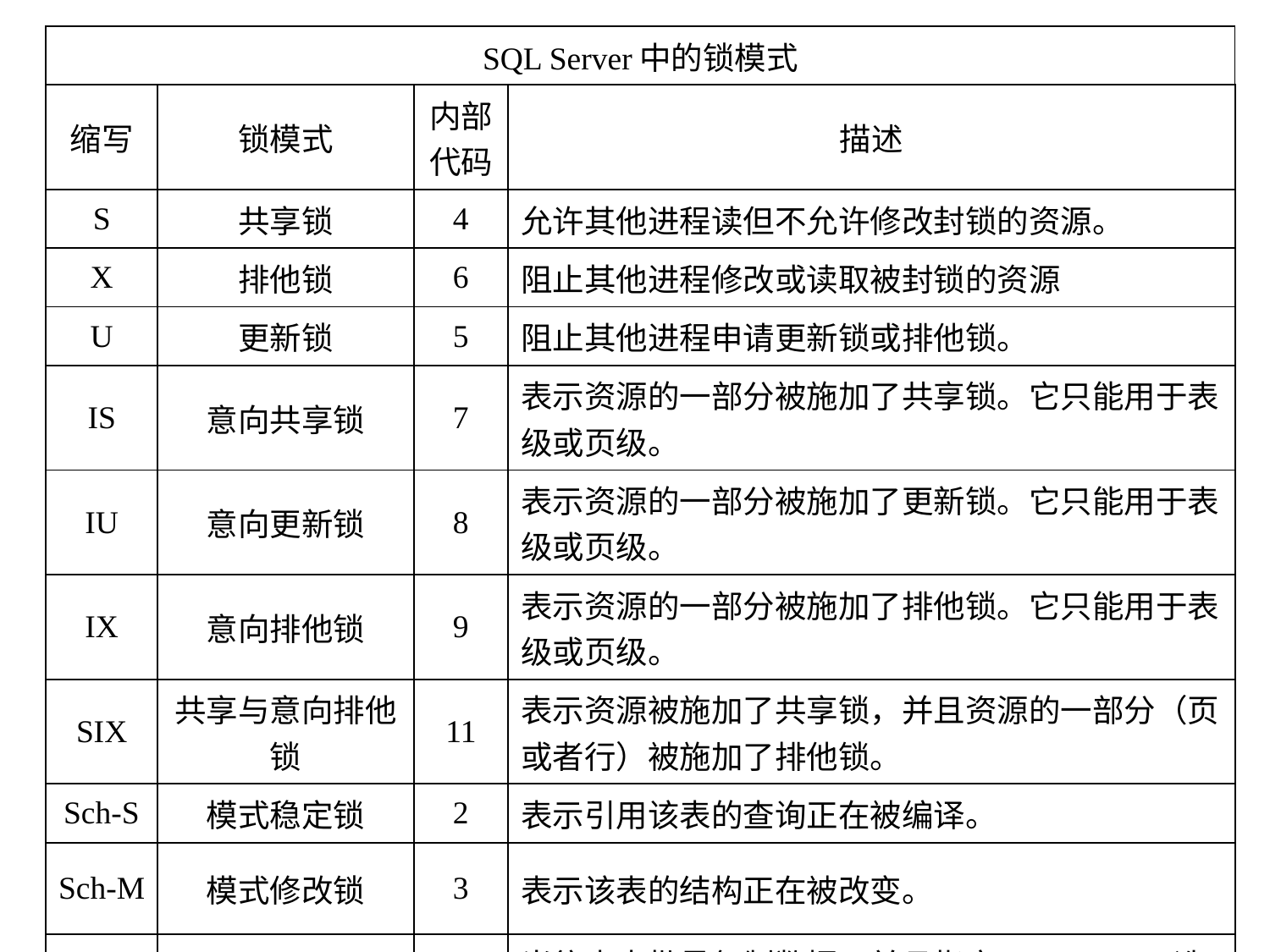

| SQL Server中的锁模式 |  |  |  |
| --- | --- | --- | --- |
| 缩写 | 锁模式 | 内部 代码 | 描述 |
| S | 共享锁 | 4 | 允许其他进程读但不允许修改封锁的资源。 |
| X | 排他锁 | 6 | 阻止其他进程修改或读取被封锁的资源 |
| U | 更新锁 | 5 | 阻止其他进程申请更新锁或排他锁。 |
| IS | 意向共享锁 | 7 | 表示资源的一部分被施加了共享锁。它只能用于表级或页级。 |
| IU | 意向更新锁 | 8 | 表示资源的一部分被施加了更新锁。它只能用于表级或页级。 |
| IX | 意向排他锁 | 9 | 表示资源的一部分被施加了排他锁。它只能用于表级或页级。 |
| SIX | 共享与意向排他锁 | 11 | 表示资源被施加了共享锁，并且资源的一部分（页或者行）被施加了排他锁。 |
| Sch-S | 模式稳定锁 | 2 | 表示引用该表的查询正在被编译。 |
| Sch-M | 模式修改锁 | 3 | 表示该表的结构正在被改变。 |
| BU | 批量更新锁 | 13 | 当往表中批量复制数据，并且指定了TABLOCK选项时使用批量更新锁。 |